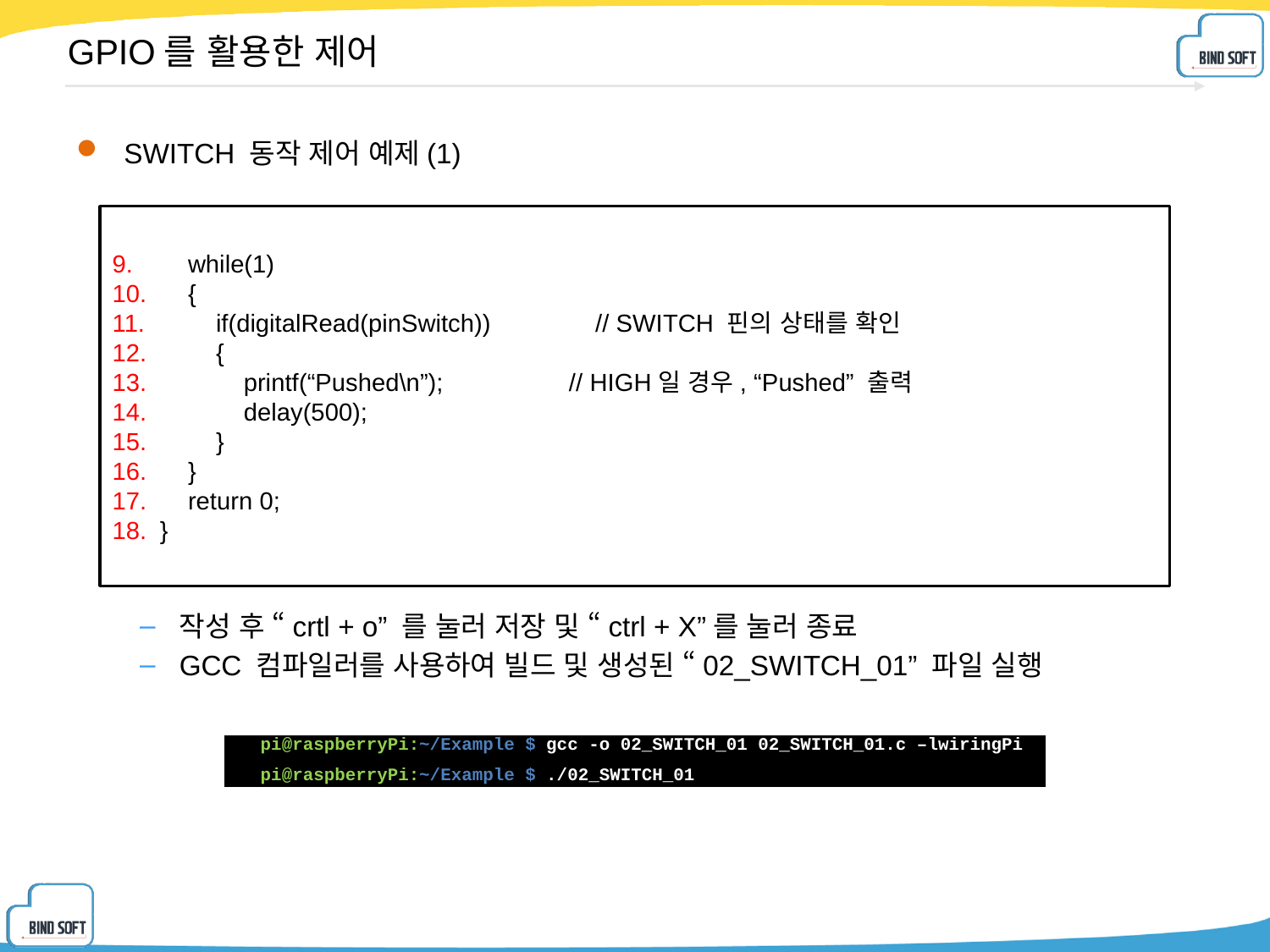

# GPIO를 활용한 제어
SWITCH 동작 제어 예제(1)

작성 후 “crtl + o” 를 눌러 저장 및 “ctrl + X”를 눌러 종료
GCC 컴파일러를 사용하여 빌드 및 생성된 “02_SWITCH_01” 파일 실행
    while(1)
    {
        if(digitalRead(pinSwitch))               // SWITCH 핀의 상태를 확인
        {
            printf(“Pushed\n”);                  // HIGH일 경우, “Pushed” 출력
            delay(500);
        }
    }
    return 0;
}
| pi@raspberryPi:~/Example $ gcc -o 02\_SWITCH\_01 02\_SWITCH\_01.c –lwiringPi pi@raspberryPi:~/Example $ ./02\_SWITCH\_01 |
| --- |